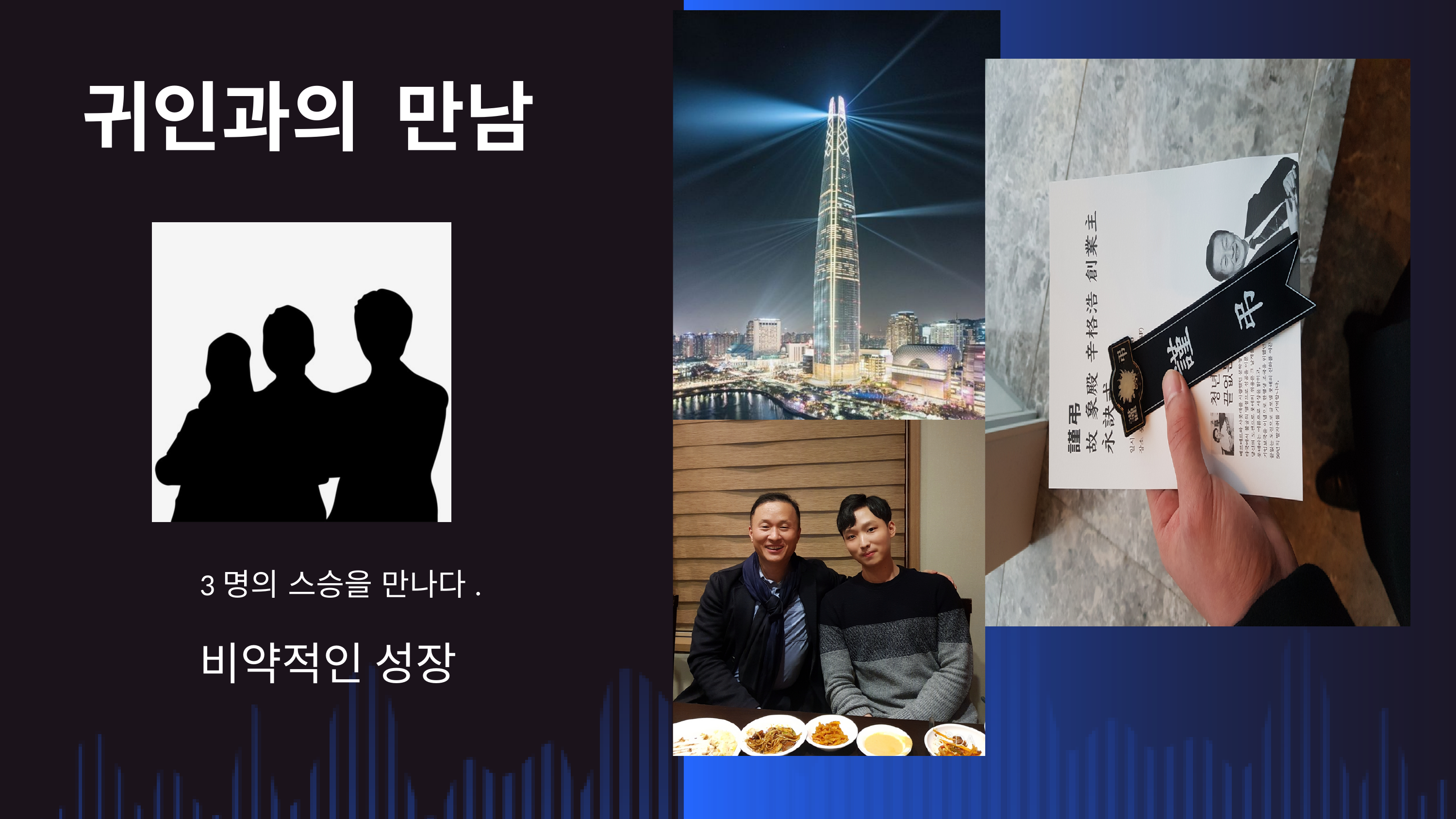

귀인과의  만남

3명의 스승을 만나다.
비약적인 성장